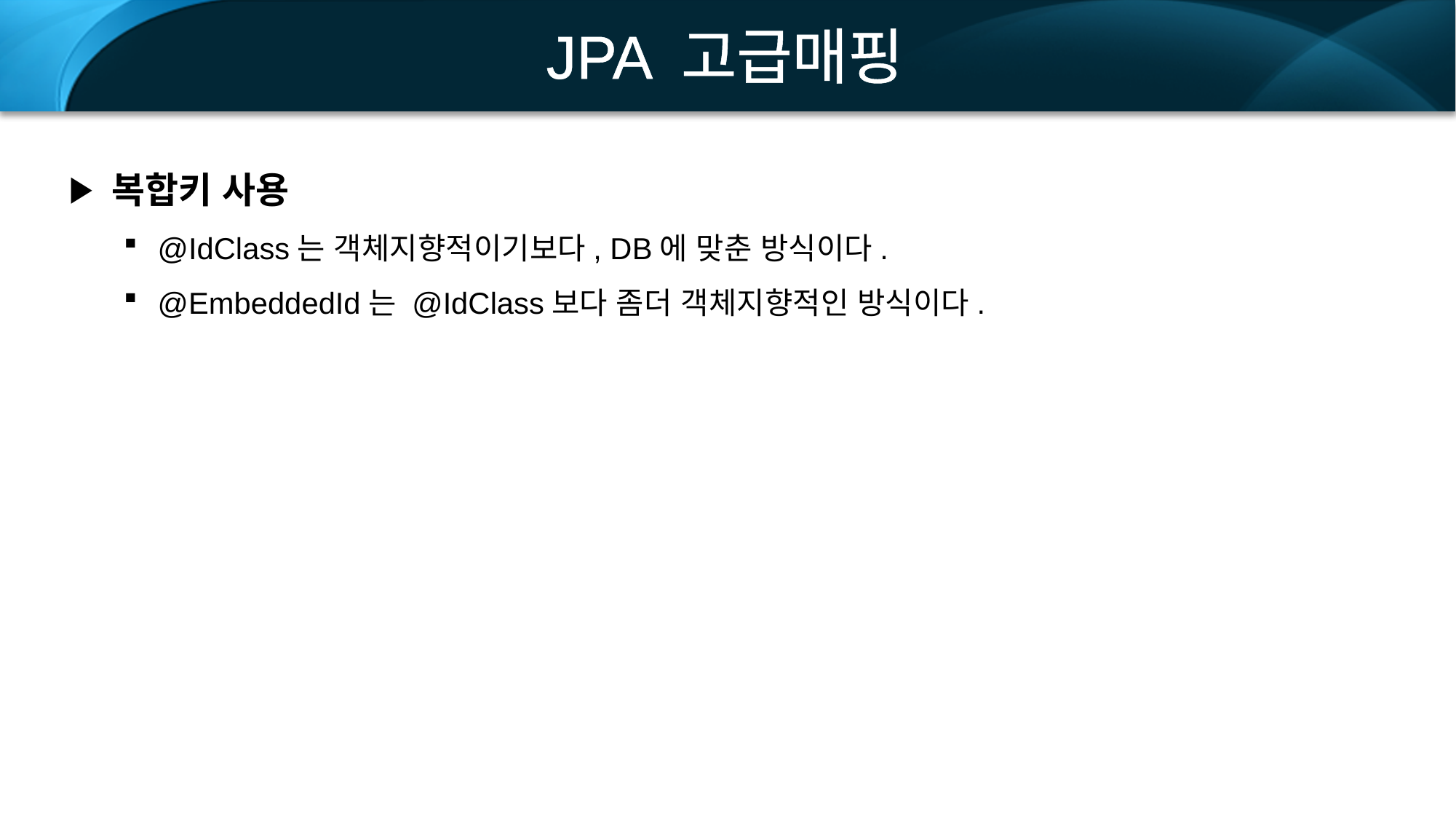

JPA 고급매핑
복합키 사용
@IdClass는 객체지향적이기보다, DB에 맞춘 방식이다.
@EmbeddedId는 @IdClass보다 좀더 객체지향적인 방식이다.